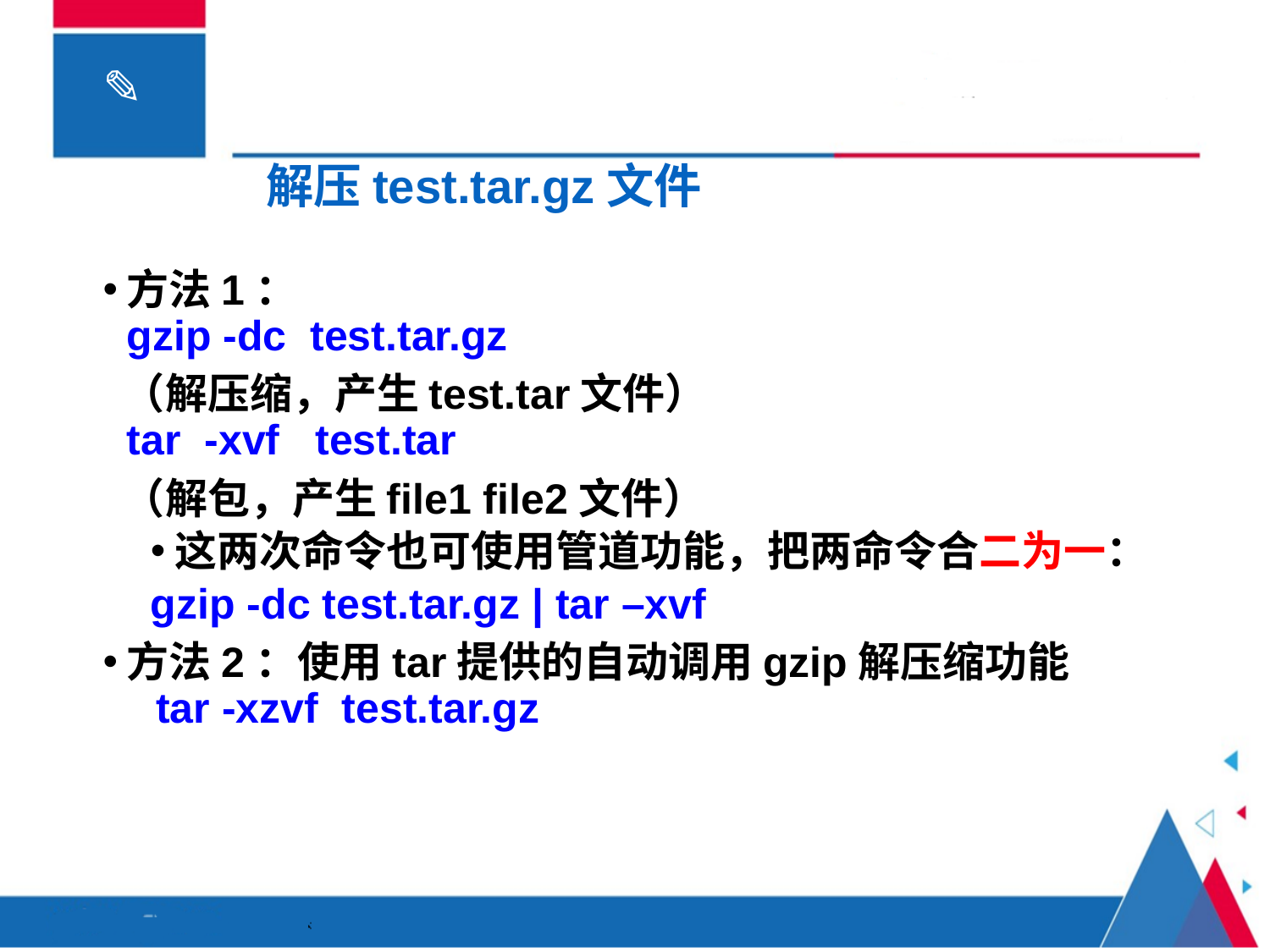

解压test.tar.gz文件
方法1：
gzip -dc  test.tar.gz
 （解压缩，产生test.tar文件）
tar  -xvf   test.tar
 （解包，产生file1 file2文件）
这两次命令也可使用管道功能，把两命令合二为一：
gzip -dc test.tar.gz | tar –xvf
方法2：使用tar提供的自动调用gzip解压缩功能
  tar -xzvf  test.tar.gz